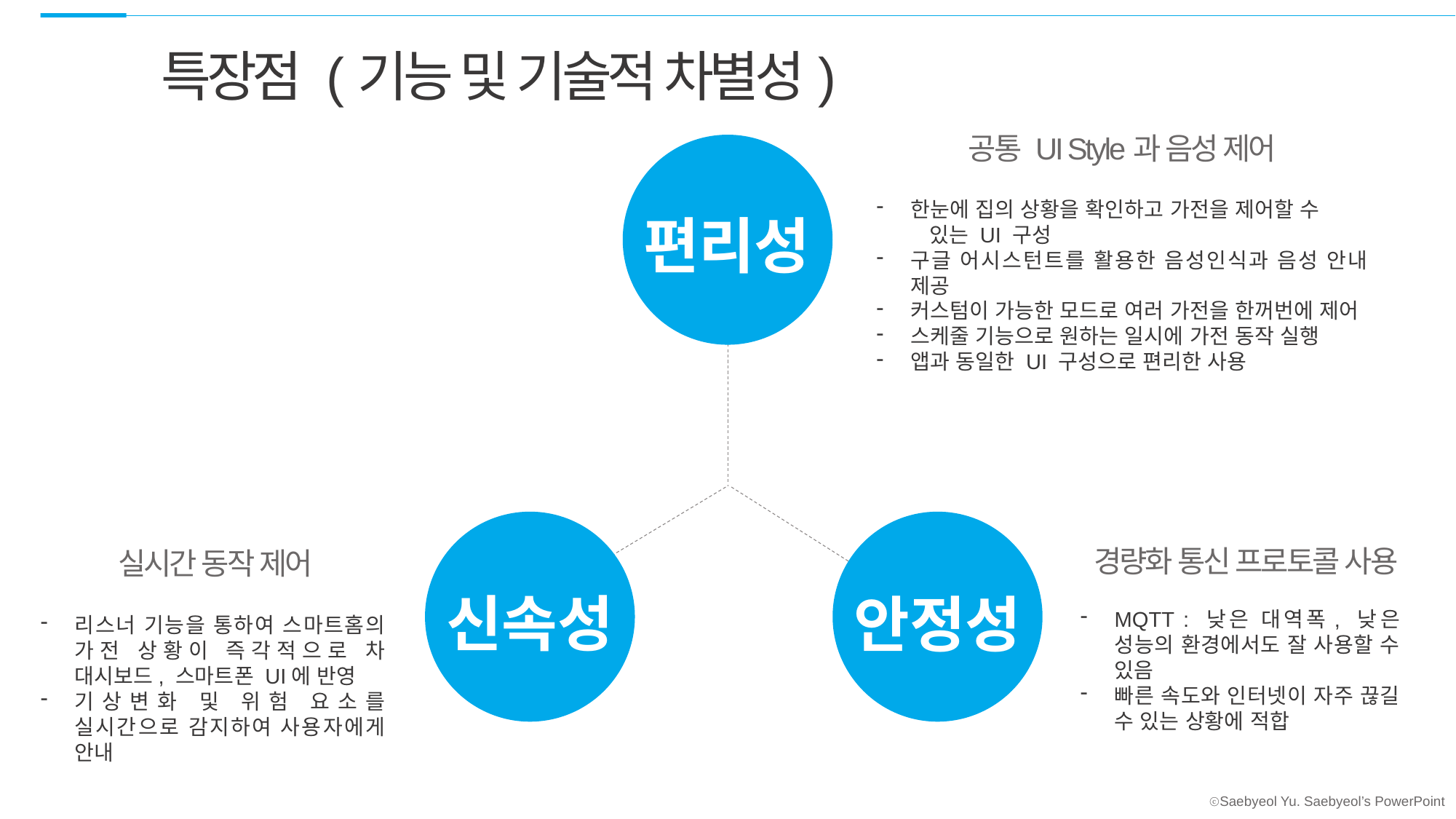

특장점 (기능 및 기술적 차별성)

공통 UI Style과 음성 제어
한눈에 집의 상황을 확인하고 가전을 제어할 수
        있는 UI 구성
구글 어시스턴트를 활용한 음성인식과 음성 안내 제공
커스텀이 가능한 모드로 여러 가전을 한꺼번에 제어
스케줄 기능으로 원하는 일시에 가전 동작 실행
앱과 동일한 UI 구성으로 편리한 사용

편리성

경량화 통신 프로토콜 사용
MQTT : 낮은 대역폭, 낮은 성능의 환경에서도 잘 사용할 수 있음
빠른 속도와 인터넷이 자주 끊길 수 있는 상황에 적합
실시간 동작 제어
리스너 기능을 통하여 스마트홈의 가전 상황이 즉각적으로 차 대시보드, 스마트폰 UI에 반영
기상변화 및 위험 요소를 실시간으로 감지하여 사용자에게 안내
신속성
안정성